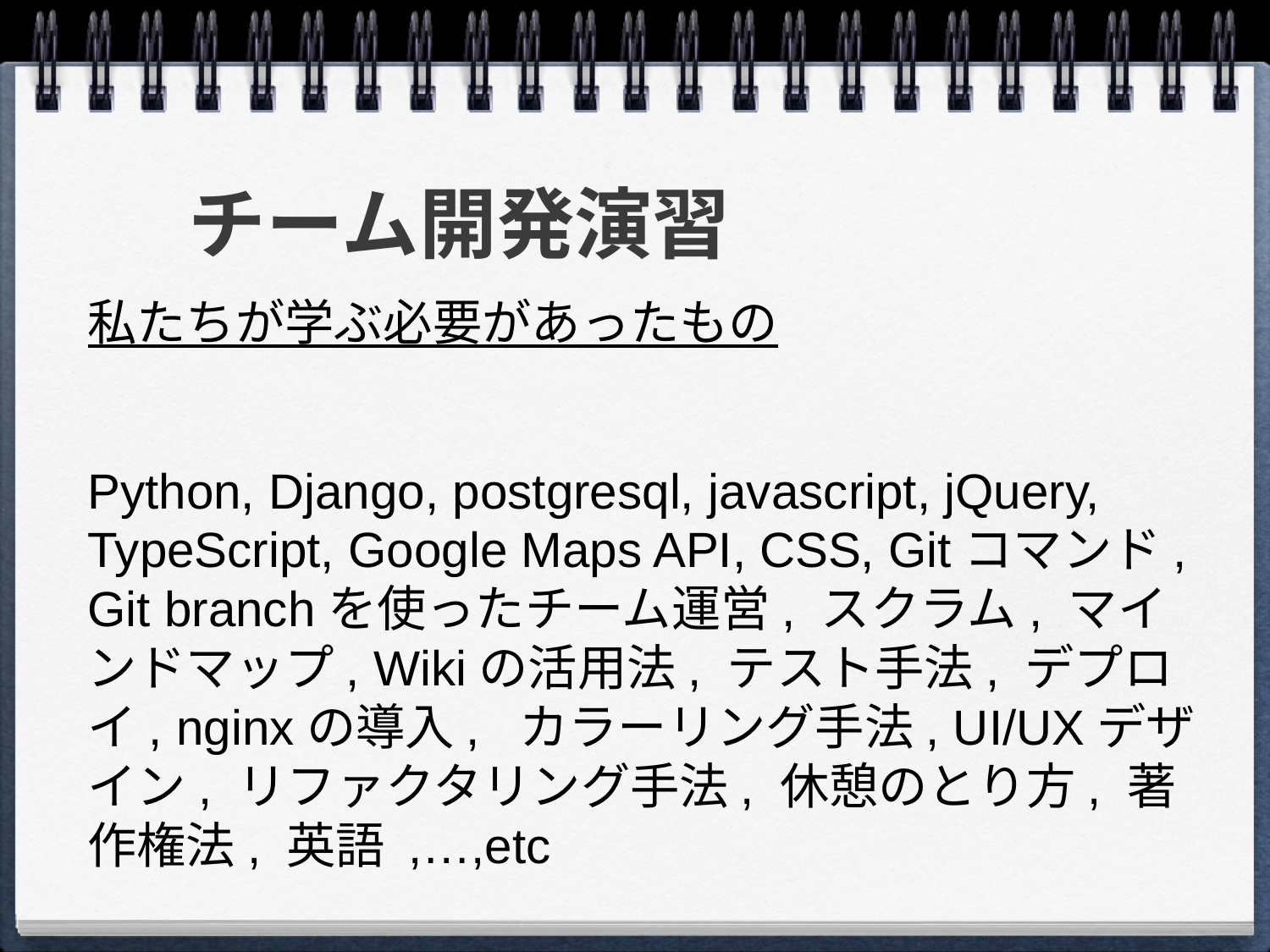

# チーム開発演習
私たちが学ぶ必要があったもの

Python, Django, postgresql, javascript, jQuery, TypeScript, Google Maps API, CSS, Gitコマンド, Git branchを使ったチーム運営, スクラム, マインドマップ, Wikiの活用法, テスト手法, デプロイ, nginxの導入,  カラーリング手法, UI/UXデザイン, リファクタリング手法, 休憩のとり方, 著作権法, 英語 ,…,etc